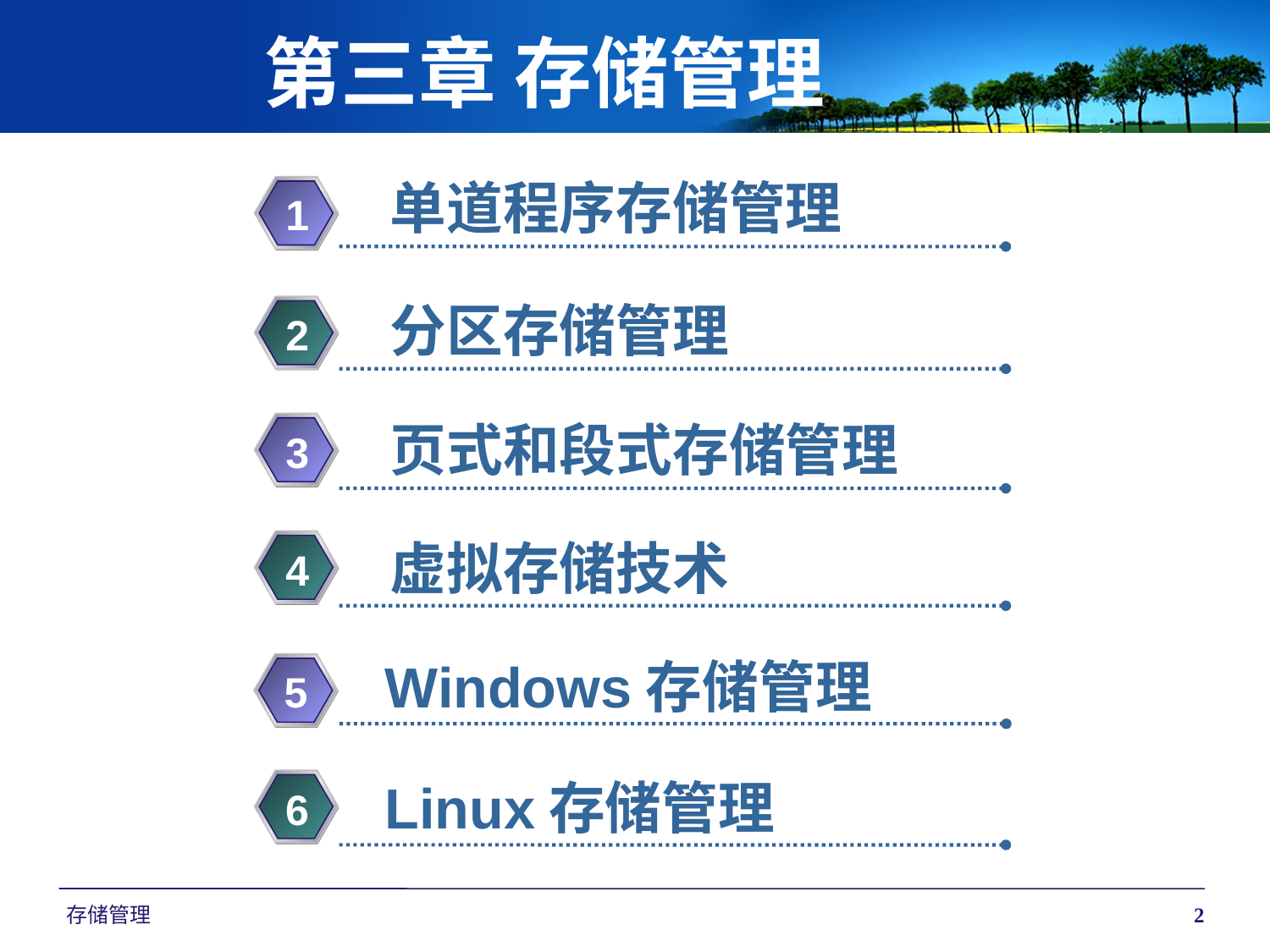

# 第三章 存储管理

单道程序存储管理

1

分区存储管理

2

页式和段式存储管理

3

虚拟存储技术

4

Windows存储管理

5

Linux存储管理

6

存储管理
2